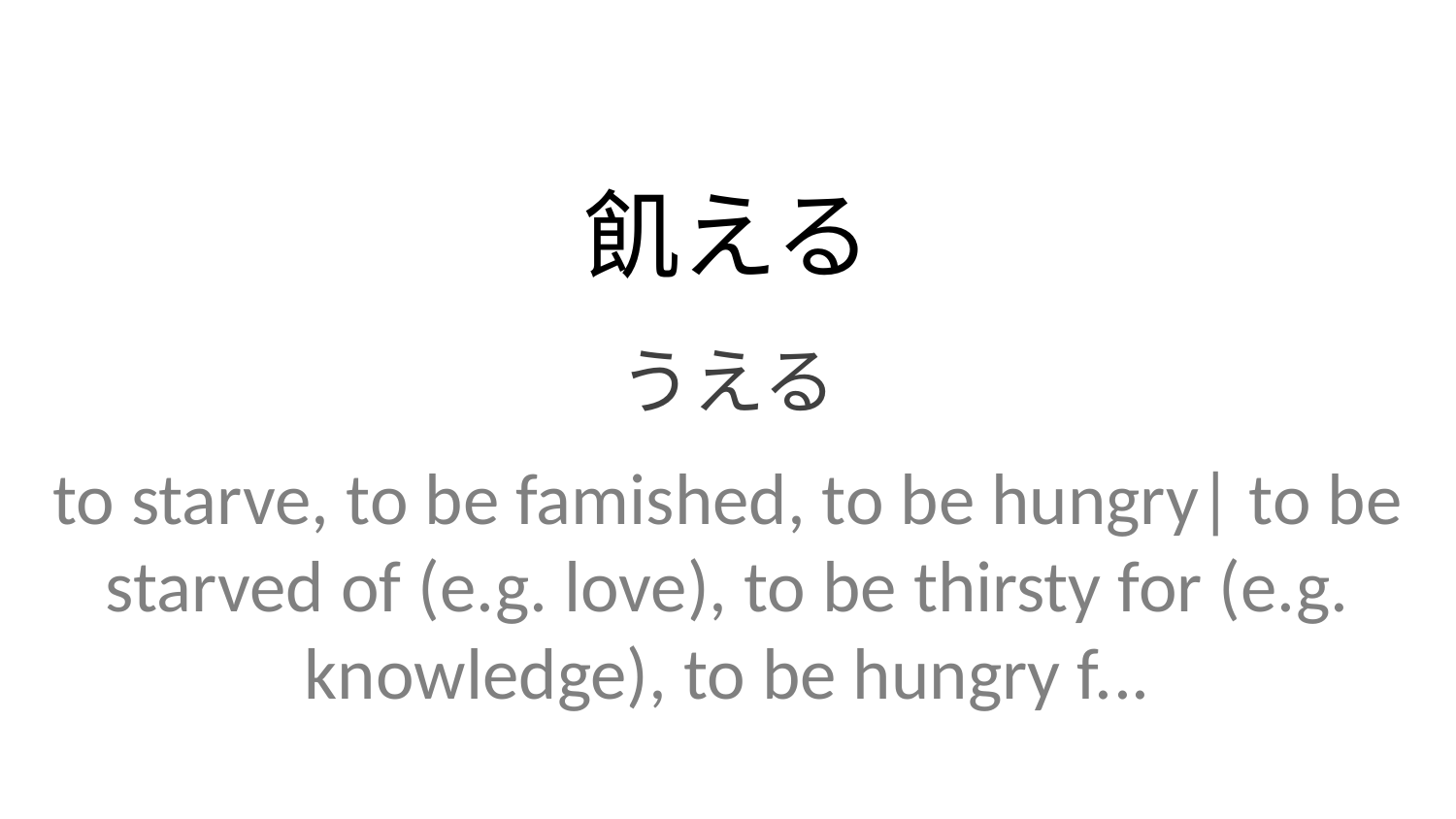

飢える

うえる
to starve, to be famished, to be hungry| to be starved of (e.g. love), to be thirsty for (e.g. knowledge), to be hungry f...